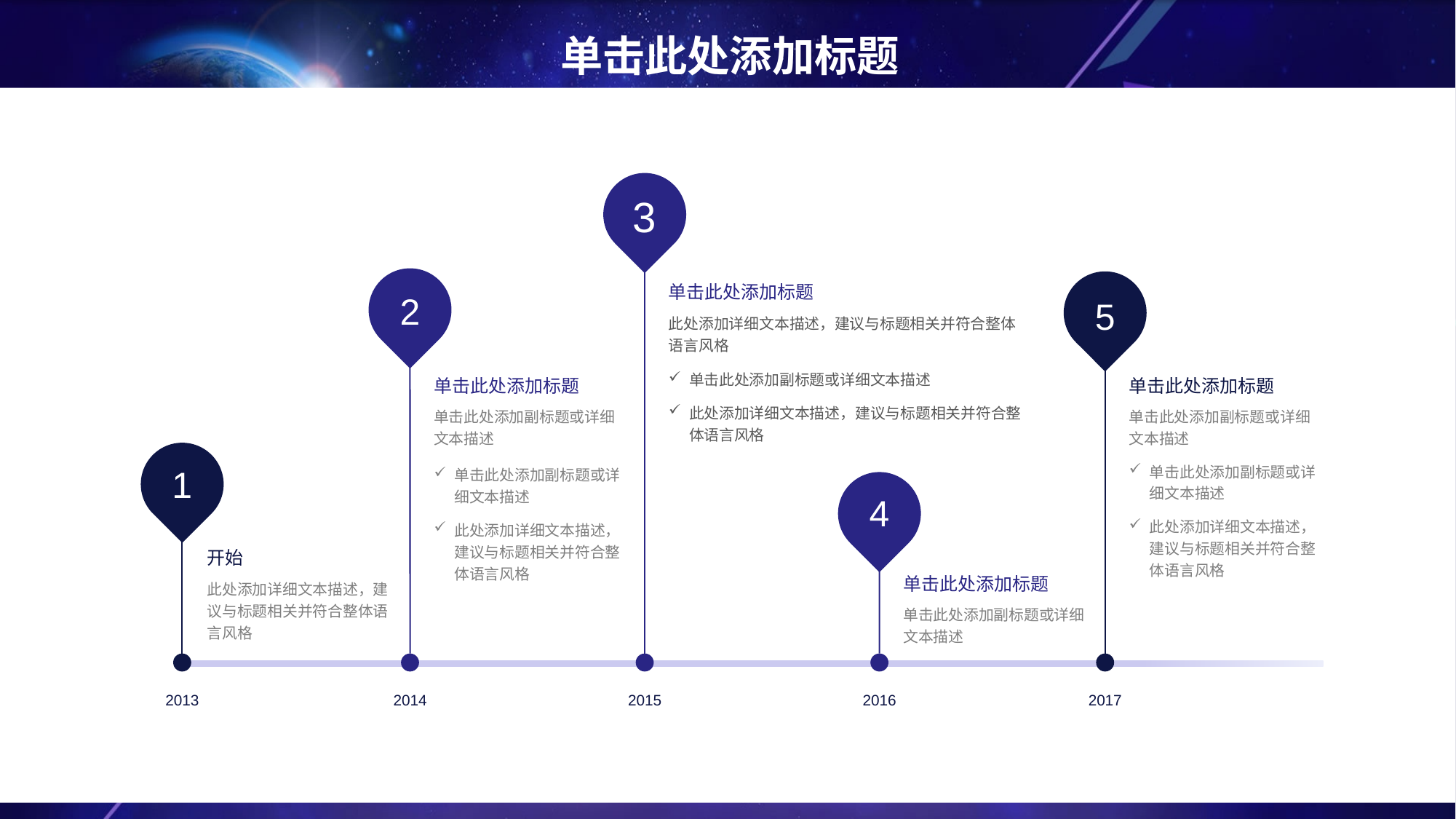

# 单击此处添加标题

3

2

5

单击此处添加标题
此处添加详细文本描述，建议与标题相关并符合整体语言风格
单击此处添加副标题或详细文本描述
此处添加详细文本描述，建议与标题相关并符合整体语言风格
单击此处添加标题
单击此处添加标题
单击此处添加副标题或详细文本描述
单击此处添加副标题或详细文本描述

1

单击此处添加副标题或详细文本描述
此处添加详细文本描述，建议与标题相关并符合整体语言风格
单击此处添加副标题或详细文本描述
此处添加详细文本描述，建议与标题相关并符合整体语言风格

4

开始
单击此处添加标题
此处添加详细文本描述，建议与标题相关并符合整体语言风格
单击此处添加副标题或详细文本描述

2013
2014
2015
2016
2017